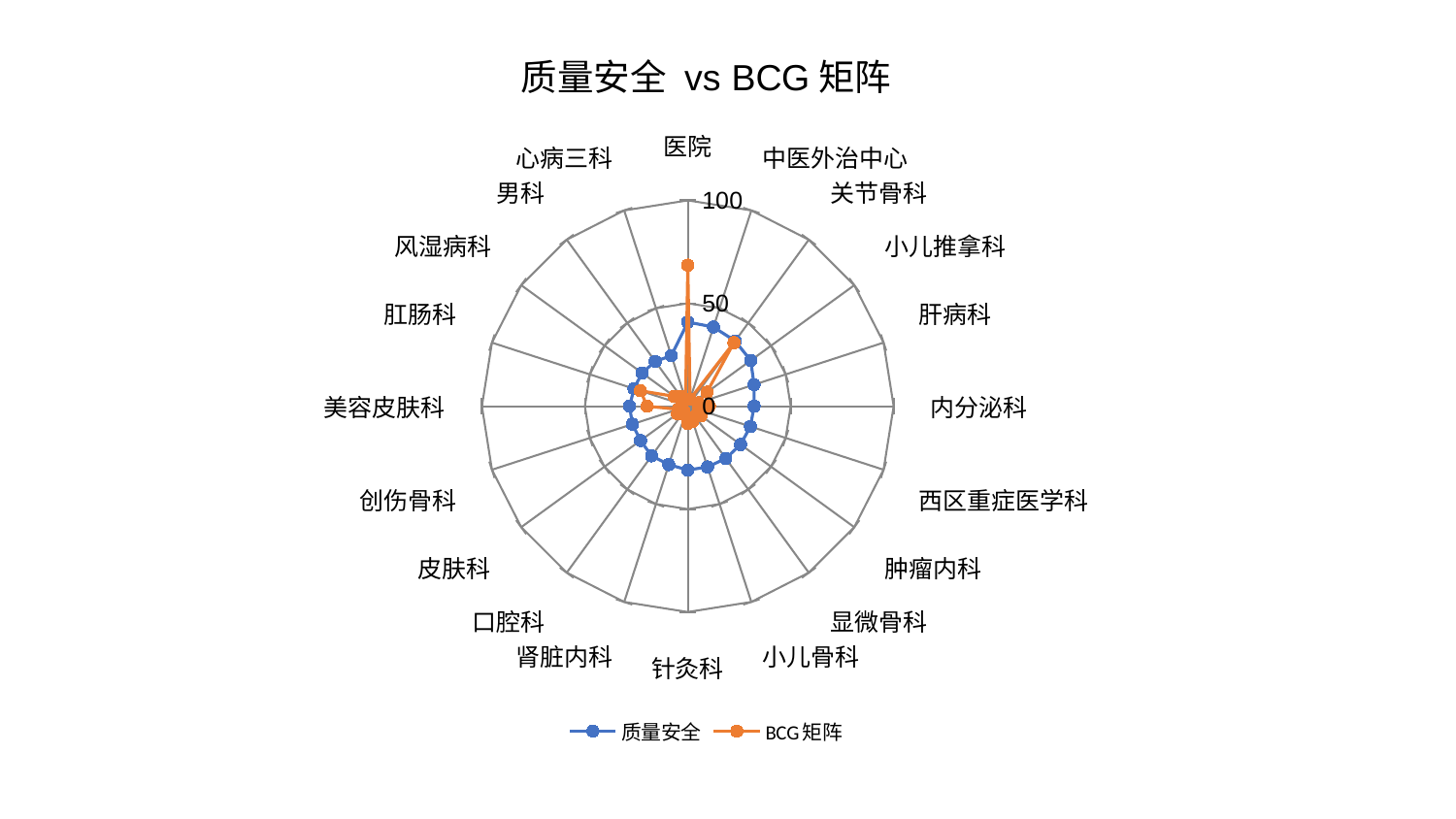

### Chart: 质量安全 vs BCG矩阵

| Category | 质量安全 | BCG矩阵 |
|---|---|---|
| 医院 | 40.88118051619231 | 68.52547125294248 |
| 中医外治中心 | 40.43663401332797 | 3.5968376725887605 |
| 关节骨科 | 39.19442281096952 | 38.20016048199426 |
| 小儿推拿科 | 37.789039028156495 | 11.512549614066101 |
| 肝病科 | 33.86939743029967 | 5.266876778089112 |
| 内分泌科 | 32.25167530799284 | 10.482088472494263 |
| 西区重症医学科 | 32.00930036349154 | 5.366312980449022 |
| 肿瘤内科 | 31.725017133334745 | 7.958272539361542 |
| 显微骨科 | 31.440281874945534 | 6.005338782553257 |
| 小儿骨科 | 31.078953714639415 | 7.775444360608116 |
| 针灸科 | 31.016212884816035 | 8.4419849091973 |
| 肾脏内科 | 29.861266209374953 | 4.415050444735442 |
| 口腔科 | 29.84863951627377 | 3.133832312320732 |
| 皮肤科 | 28.398808952392194 | 6.243972696227277 |
| 创伤骨科 | 28.298146401657817 | 4.968061809648595 |
| 美容皮肤科 | 28.28053008594543 | 19.724909388313264 |
| 肛肠科 | 27.485194178685738 | 24.20158674822101 |
| 风湿病科 | 27.473837702317905 | 8.066326486037166 |
| 男科 | 26.899296674633156 | 5.938422783808906 |
| 心病三科 | 25.84317487111884 | 3.491525817914853 |
11